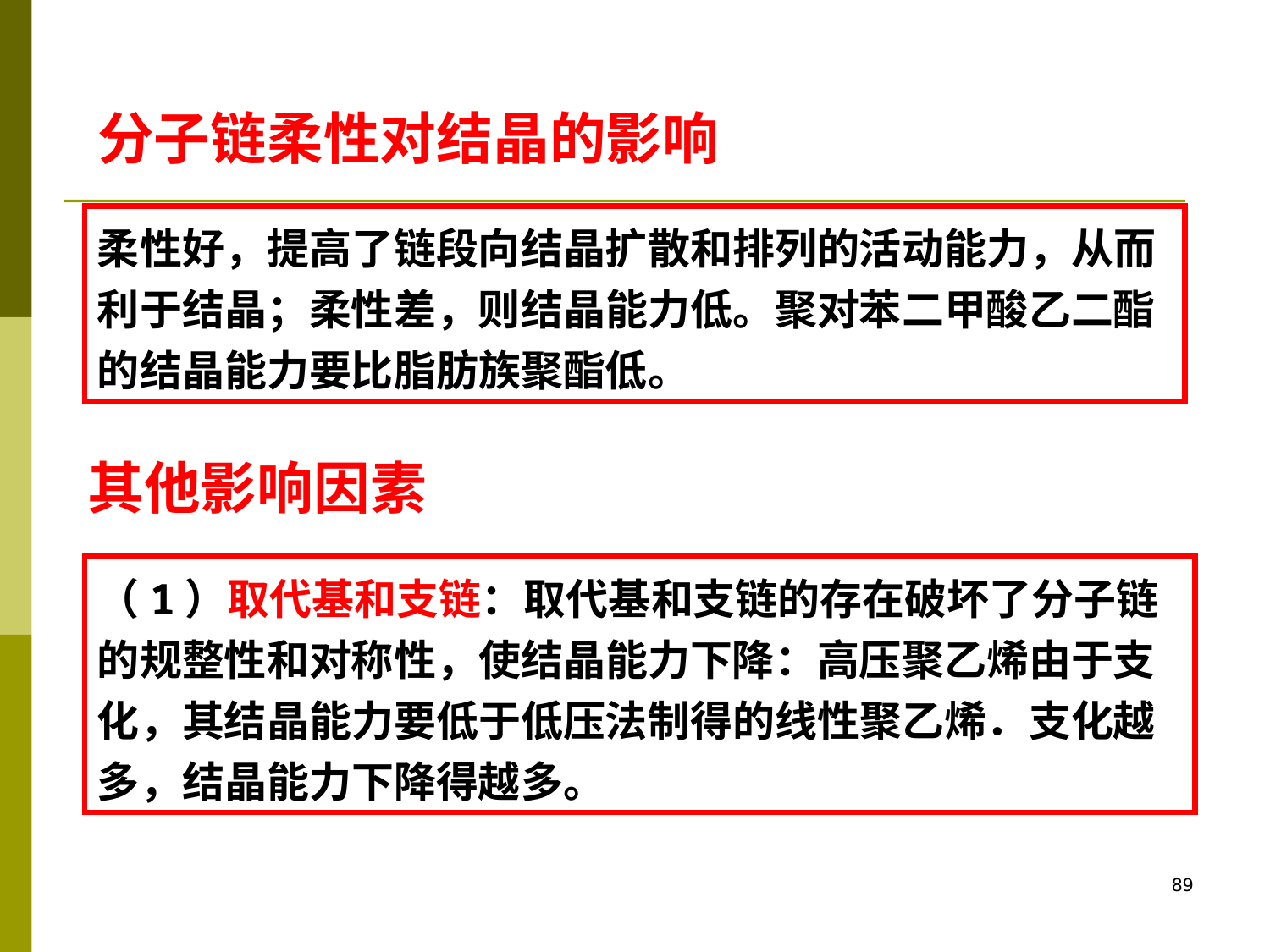

# 分子链柔性对结晶的影响
柔性好，提高了链段向结晶扩散和排列的活动能力，从而利于结晶；柔性差，则结晶能力低。聚对苯二甲酸乙二酯的结晶能力要比脂肪族聚酯低。
其他影响因素
（1）取代基和支链：取代基和支链的存在破坏了分子链的规整性和对称性，使结晶能力下降：高压聚乙烯由于支化，其结晶能力要低于低压法制得的线性聚乙烯．支化越多，结晶能力下降得越多。
89